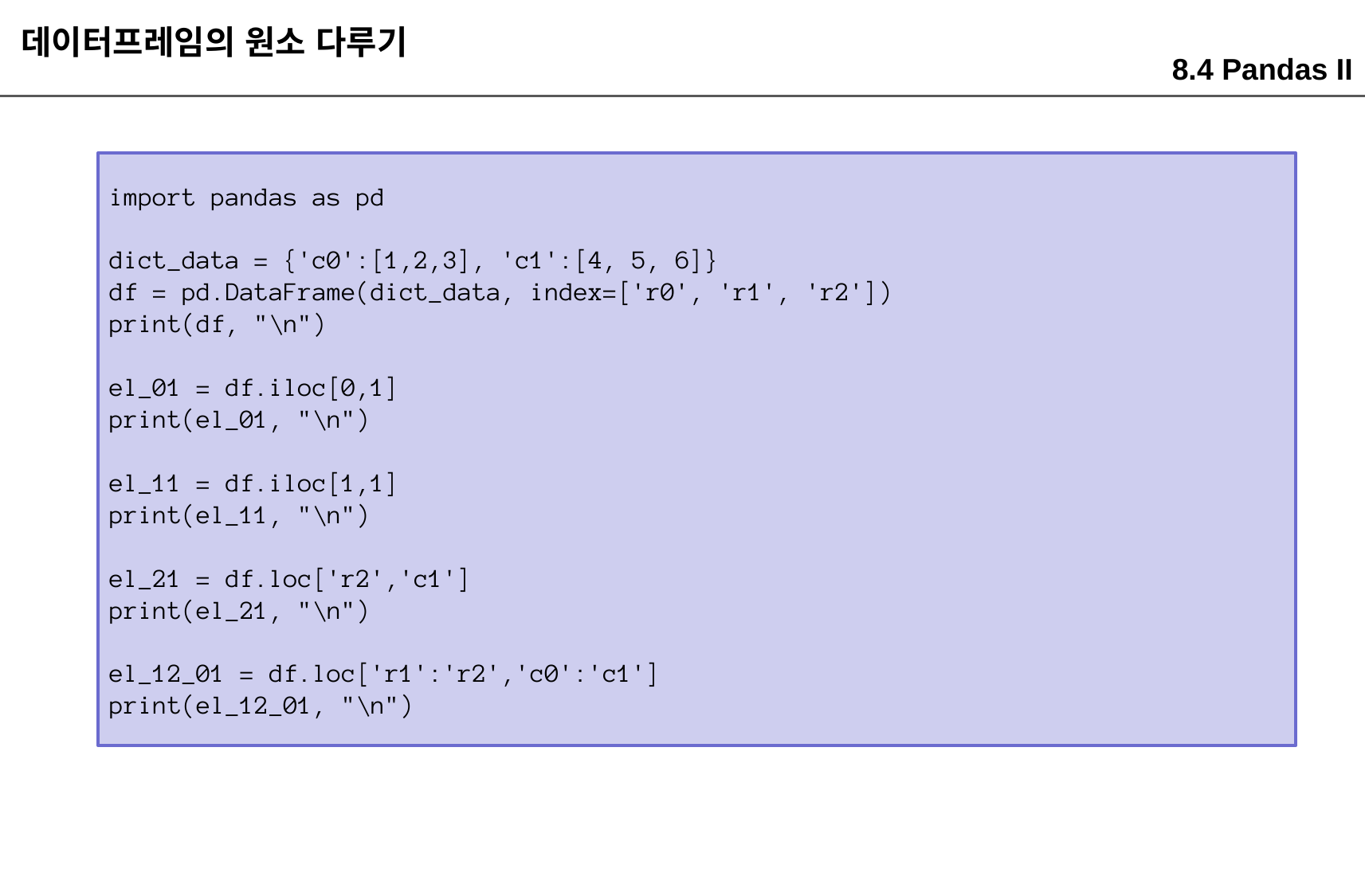

데이터프레임의 원소 다루기
8.4 Pandas II
import pandas as pd

dict_data = {'c0':[1,2,3], 'c1':[4, 5, 6]}
df = pd.DataFrame(dict_data, index=['r0', 'r1', 'r2'])
print(df, "\n")

el_01 = df.iloc[0,1]
print(el_01, "\n")

el_11 = df.iloc[1,1]
print(el_11, "\n")

el_21 = df.loc['r2','c1']
print(el_21, "\n")

el_12_01 = df.loc['r1':'r2','c0':'c1']
print(el_12_01, "\n")